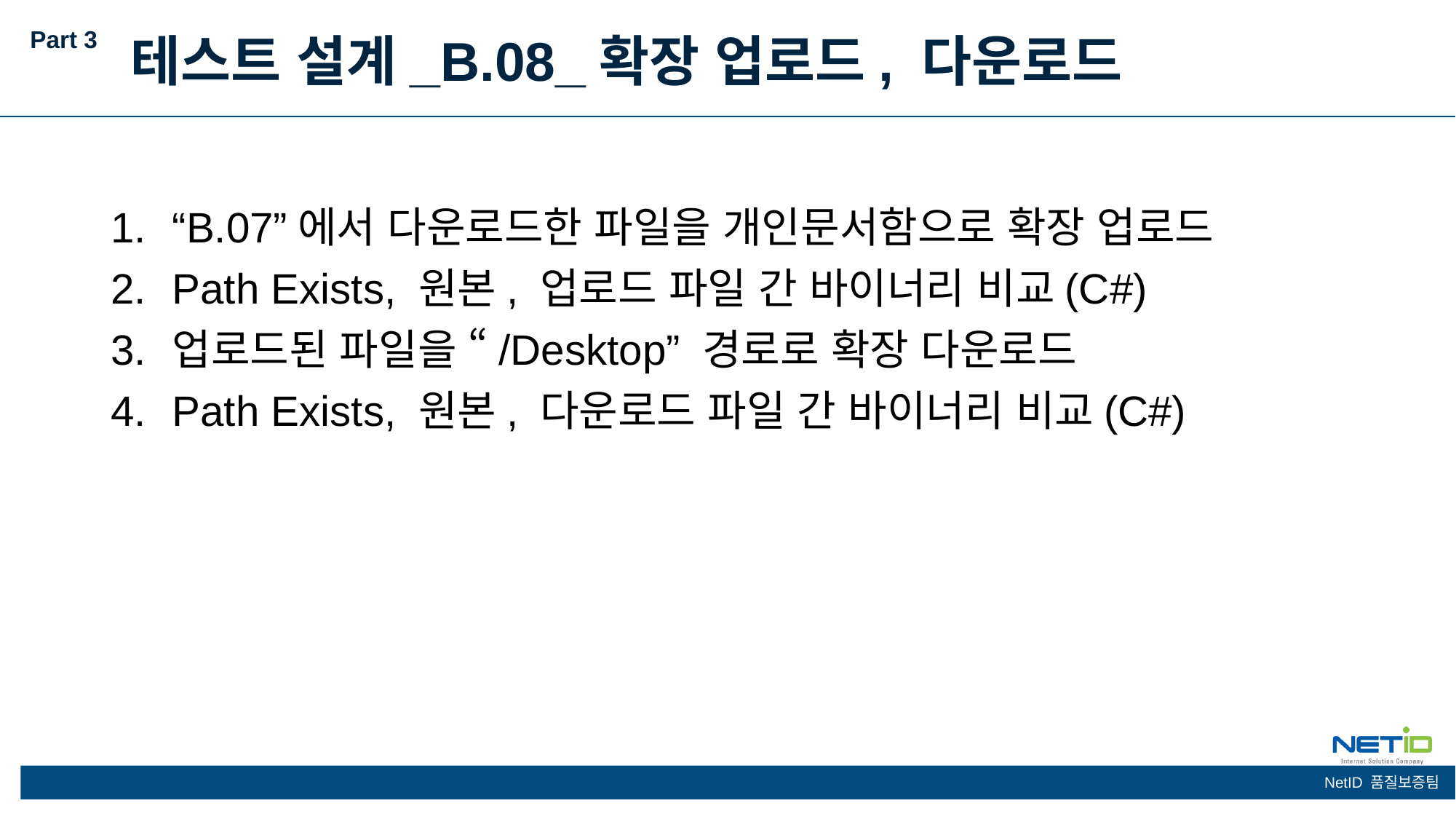

Part 3
테스트 설계_B.08_확장 업로드, 다운로드

“B.07”에서 다운로드한 파일을 개인문서함으로 확장 업로드
Path Exists, 원본, 업로드 파일 간 바이너리 비교(C#)
업로드된 파일을 “/Desktop” 경로로 확장 다운로드
Path Exists, 원본, 다운로드 파일 간 바이너리 비교(C#)